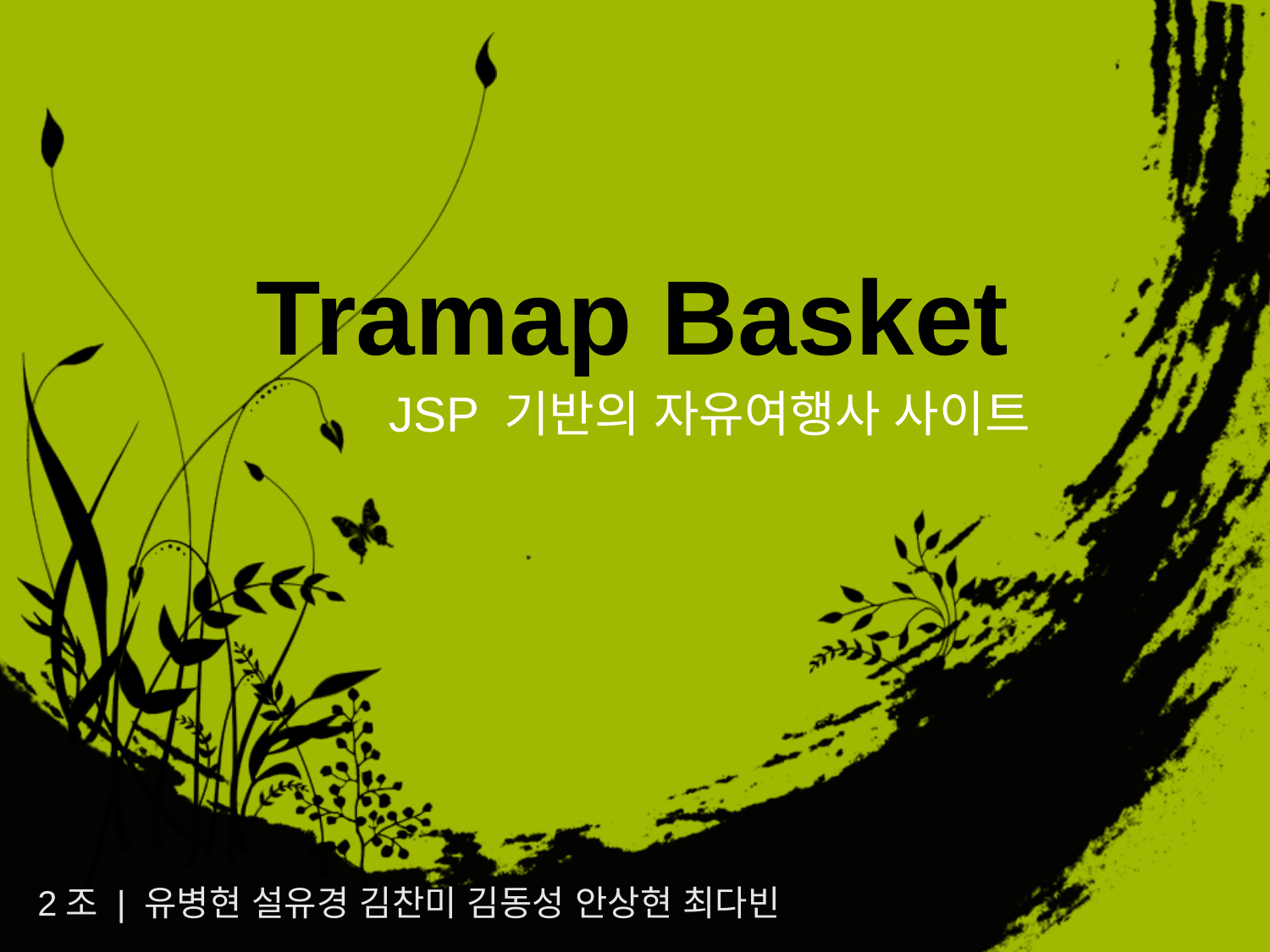

# Tramap Basket
JSP 기반의 자유여행사 사이트
2조 | 유병현 설유경 김찬미 김동성 안상현 최다빈